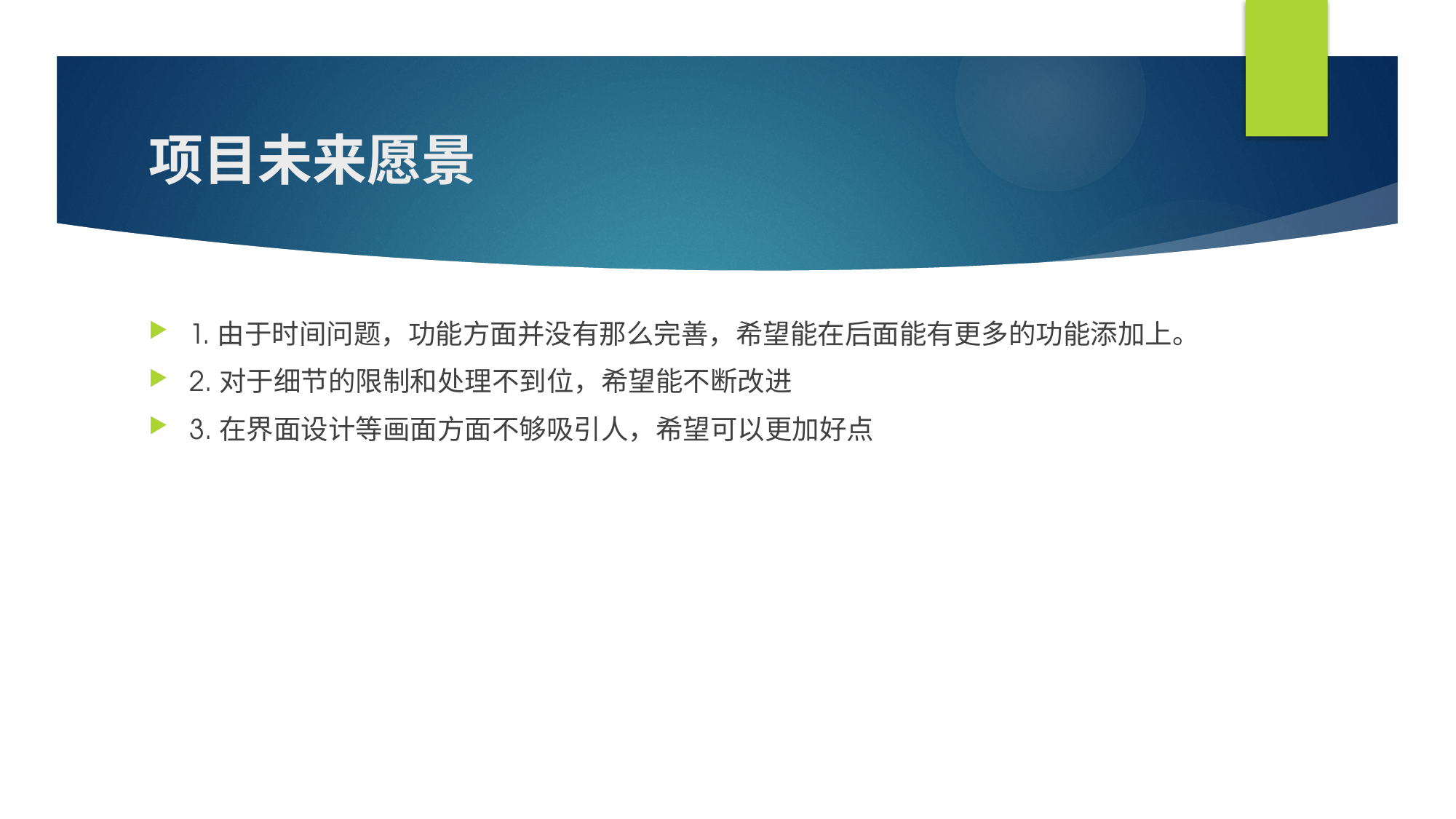

# 项目未来愿景
1.由于时间问题，功能方面并没有那么完善，希望能在后面能有更多的功能添加上。
2.对于细节的限制和处理不到位，希望能不断改进
3.在界面设计等画面方面不够吸引人，希望可以更加好点